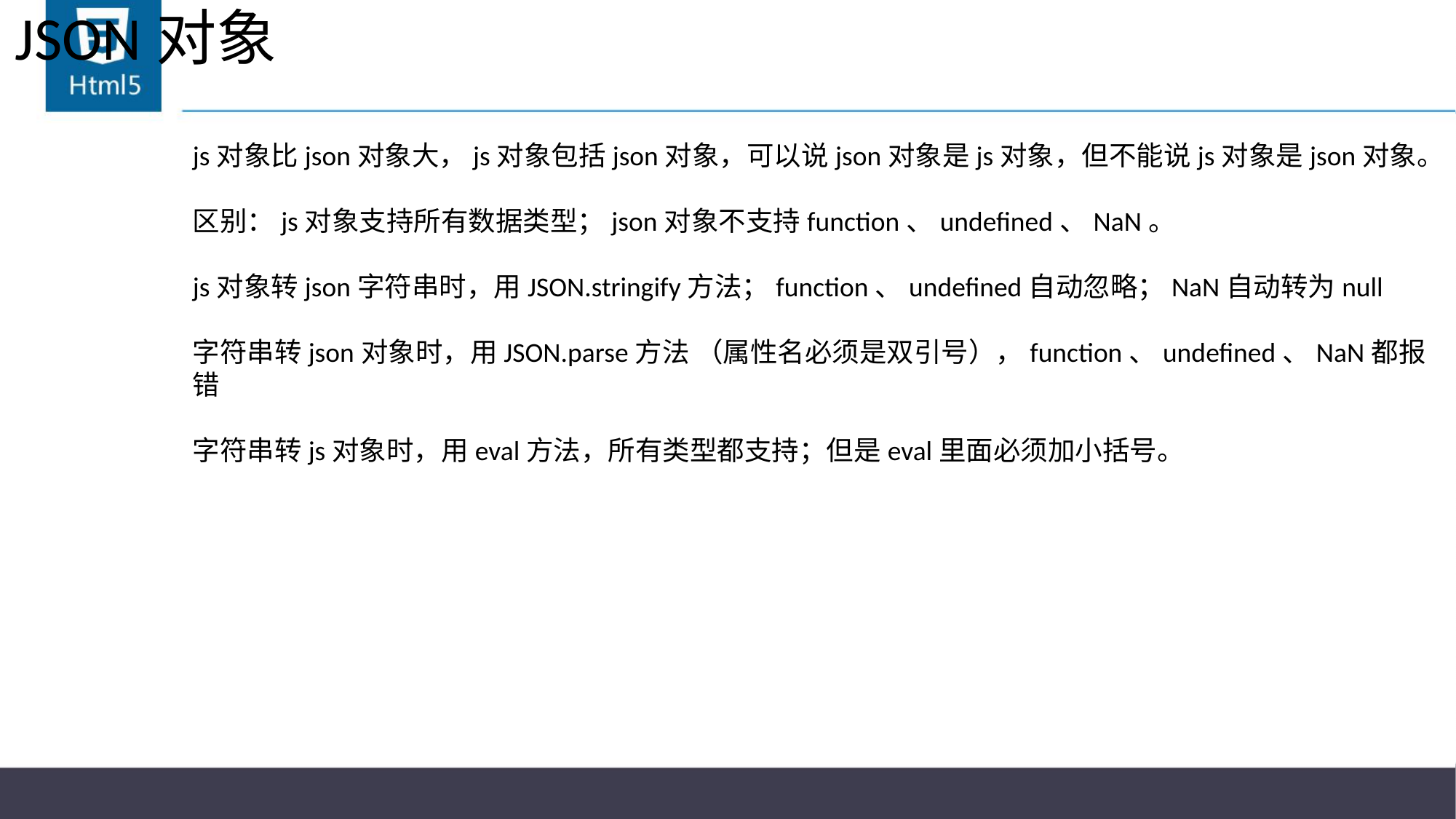

# JSON对象
js对象比json对象大，js对象包括json对象，可以说json对象是js对象，但不能说js对象是json对象。

区别：js对象支持所有数据类型；json对象不支持function、undefined、NaN。

js对象转json字符串时，用JSON.stringify方法；function、undefined自动忽略；NaN自动转为null

字符串转json对象时，用JSON.parse方法 （属性名必须是双引号），function、undefined、NaN都报错

字符串转js对象时，用eval方法，所有类型都支持；但是eval里面必须加小括号。